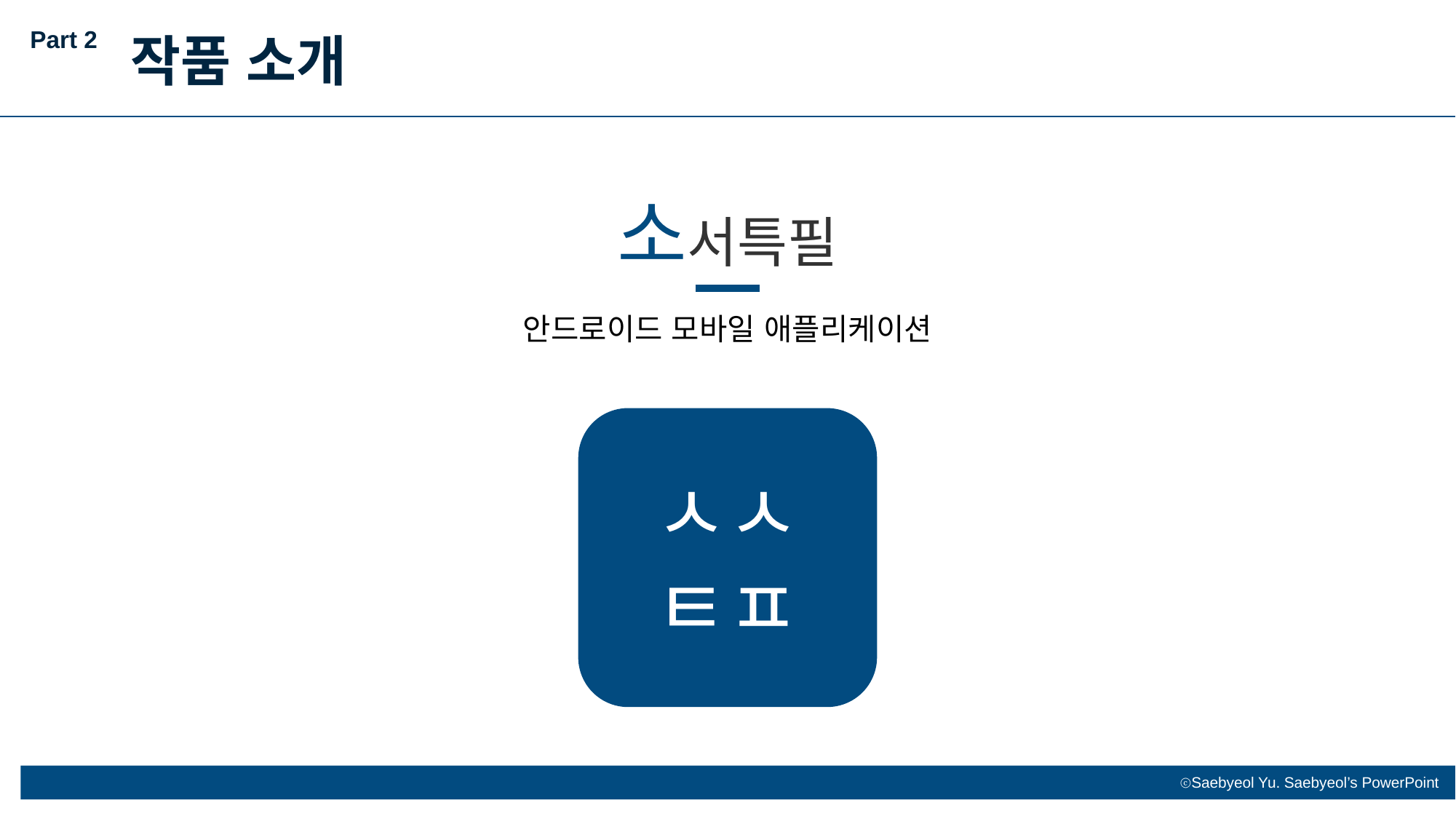

Part 2
작품 소개
소서특필
안드로이드 모바일 애플리케이션
ㅅㅅ
ㅌㅍ